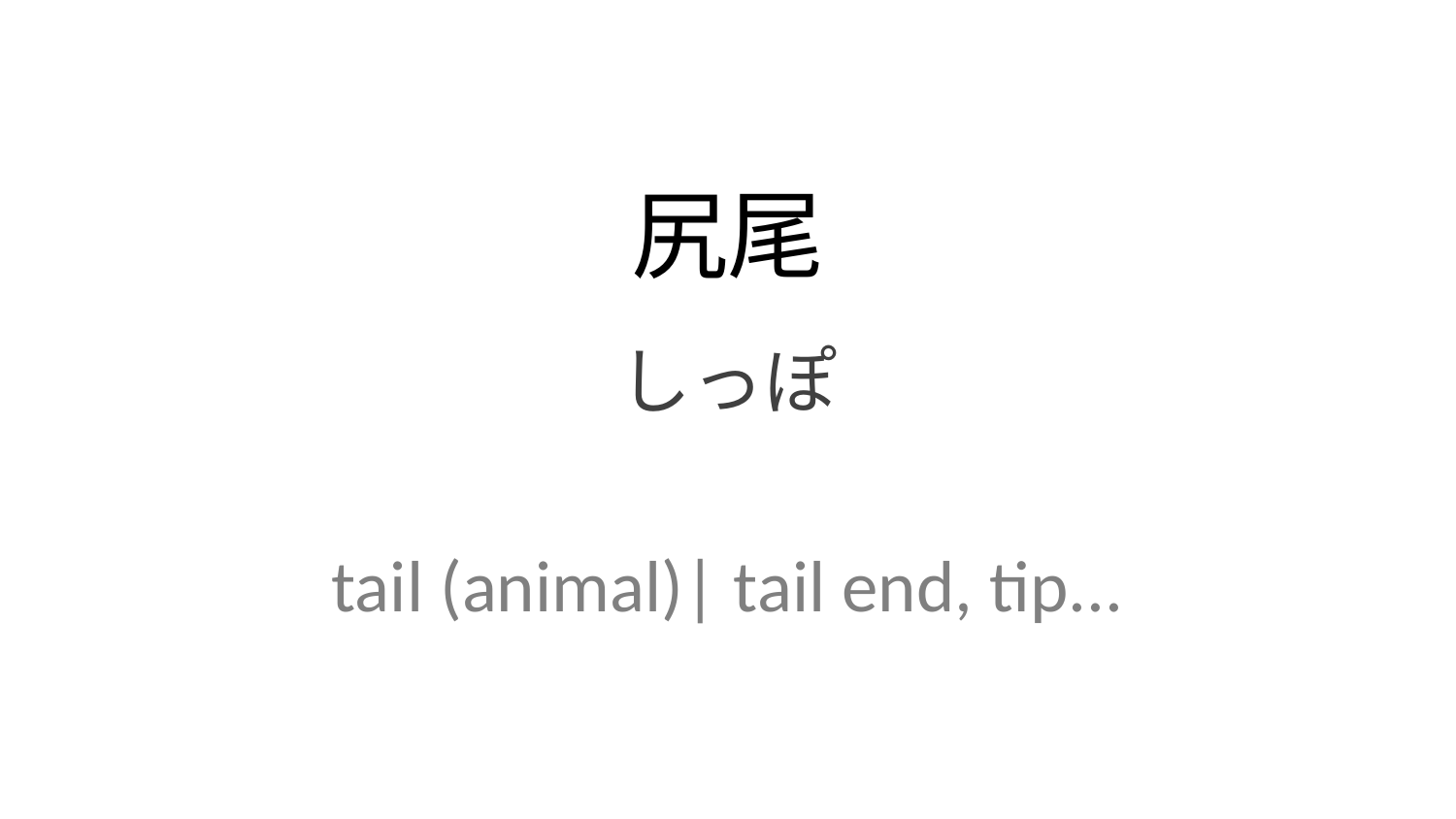

尻尾

しっぽ
tail (animal)| tail end, tip...